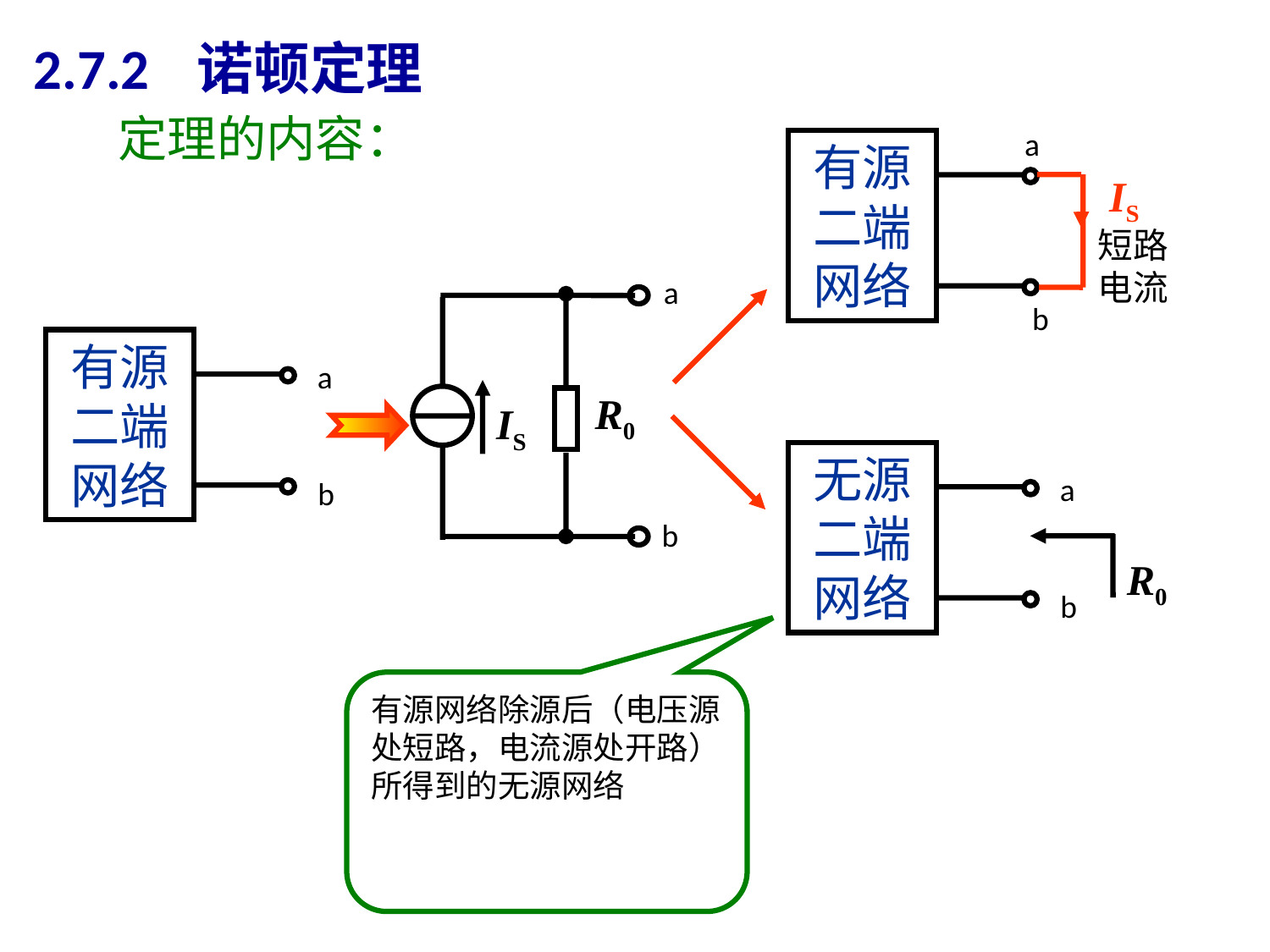

2.7.2 诺顿定理
定理的内容：
a
有源二端网络

b
IS

短路电流

a

R0

IS

b

有源二端网络
a

b

无源二端网络
a

b

R0
有源网络除源后（电压源处短路，电流源处开路）所得到的无源网络